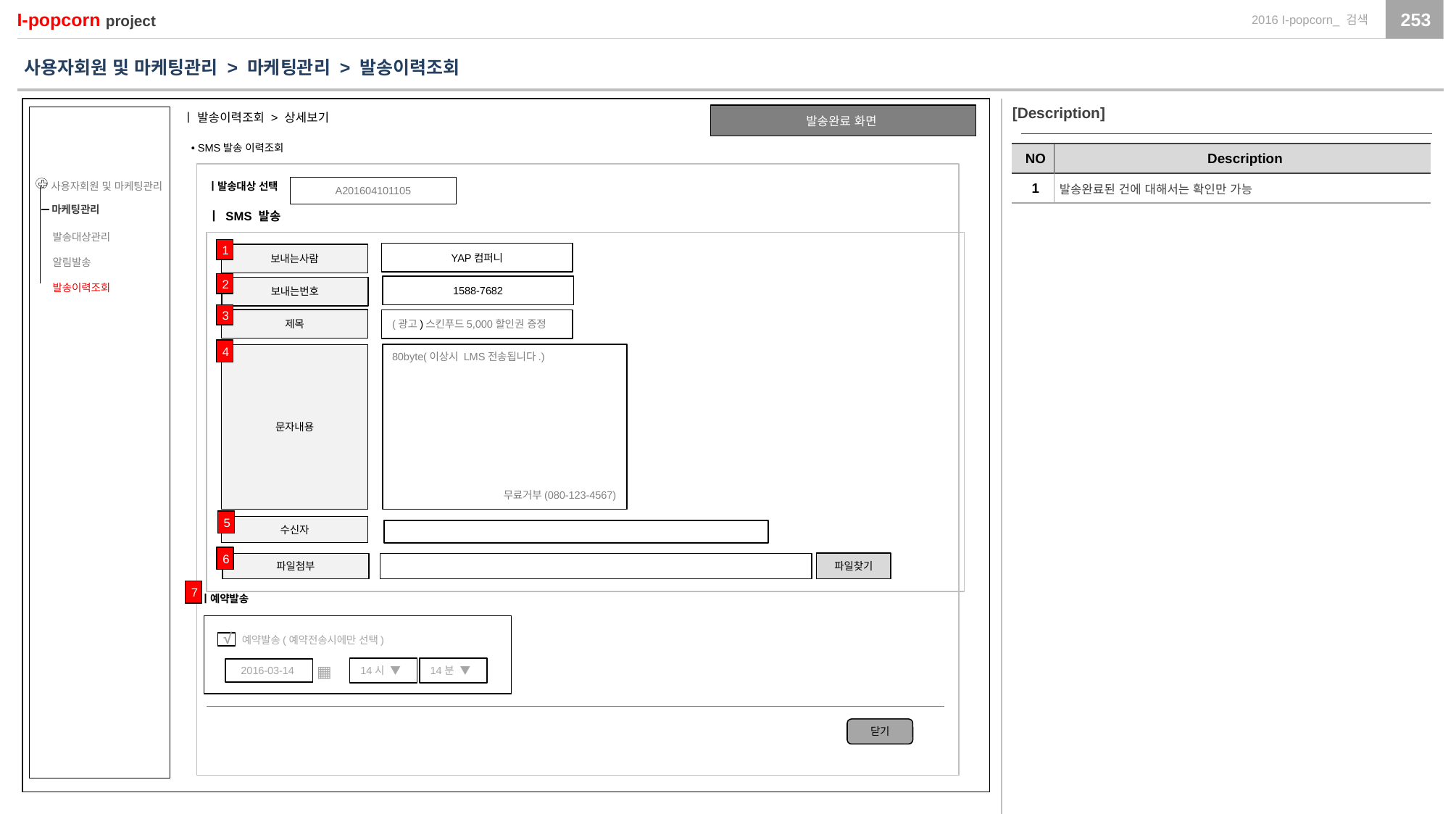

사용자회원 및 마케팅관리 > 마케팅관리 > 발송이력조회

[Description]
ㅣ 발송이력조회 > 상세보기
발송완료 화면

• SMS발송 이력조회
| NO | Description |
| --- | --- |
| 1 | 발송완료된 건에 대해서는 확인만 가능 |

ㅣ발송대상 선택
A201604101105
사용자회원 및 마케팅관리
마케팅관리
발송대상관리

알림발송

발송이력조회

ㅣ SMS 발송

1
YAP컴퍼니
보내는사람
보내는번호
제목
2
1588-7682
3
(광고)스킨푸드5,000할인권 증정
4
80byte(이상시 LMS전송됩니다.)

문자내용
무료거부(080-123-4567)
5
수신자

6
파일찾기

파일첨부
7
ㅣ예약발송

예약발송(예약전송시에만 선택)

▦
14시  ▼
14분  ▼
2016-03-14
√
닫기